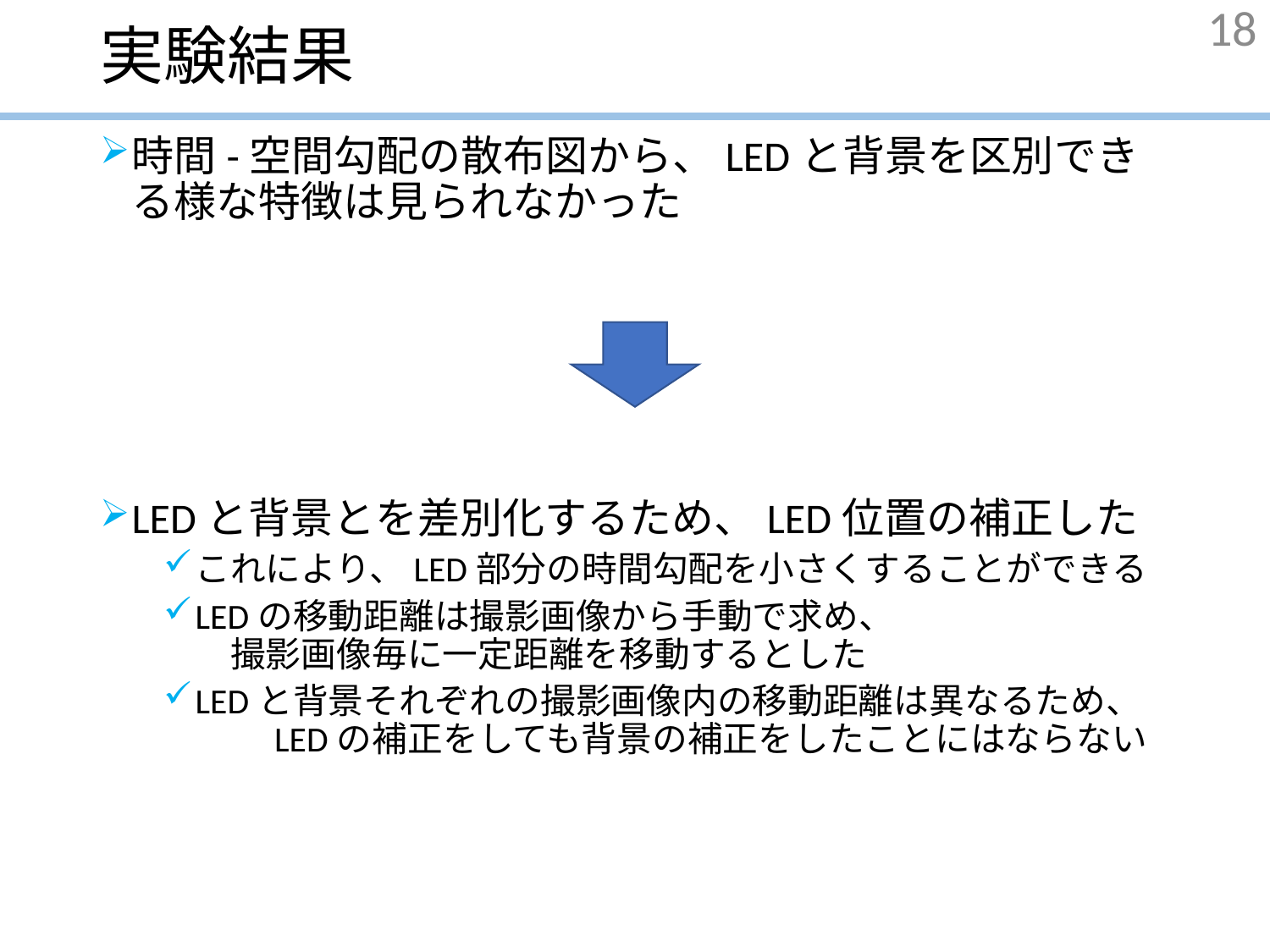

# 実験結果
18
時間-空間勾配の散布図から、LEDと背景を区別できる様な特徴は見られなかった

LEDと背景とを差別化するため、LED位置の補正した
これにより、LED部分の時間勾配を小さくすることができる
LEDの移動距離は撮影画像から手動で求め、　　　　　　　　撮影画像毎に一定距離を移動するとした
LEDと背景それぞれの撮影画像内の移動距離は異なるため、　　LEDの補正をしても背景の補正をしたことにはならない